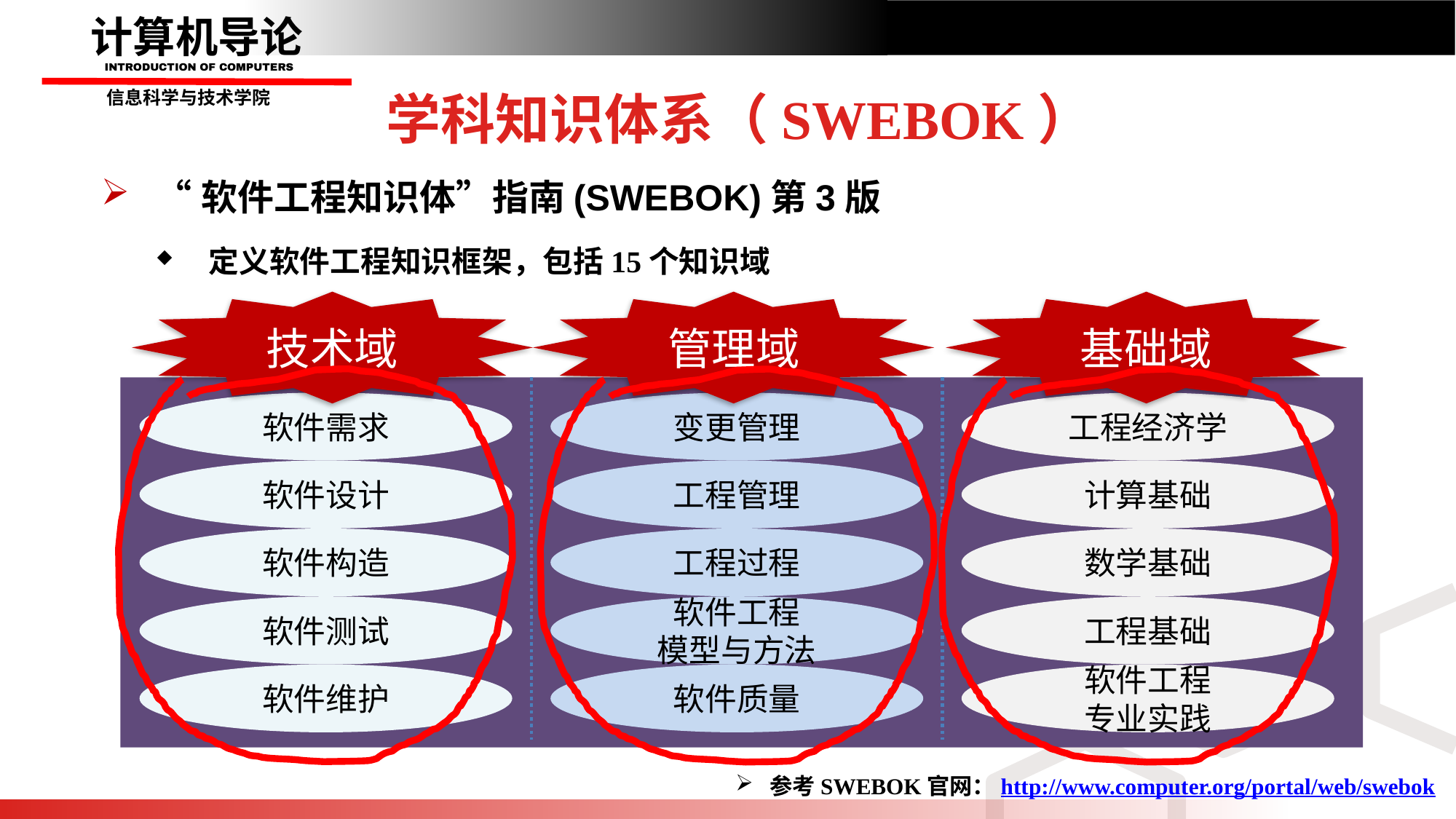

# 学科知识体系（SWEBOK）
“软件工程知识体”指南(SWEBOK)第3版
定义软件工程知识框架，包括15个知识域
技术域
管理域
基础域

软件需求
变更管理
工程经济学
软件设计
工程管理
计算基础
软件构造
工程过程
数学基础
软件测试
软件工程
模型与方法
工程基础
软件维护
软件质量
软件工程
专业实践
参考SWEBOK官网：http://www.computer.org/portal/web/swebok